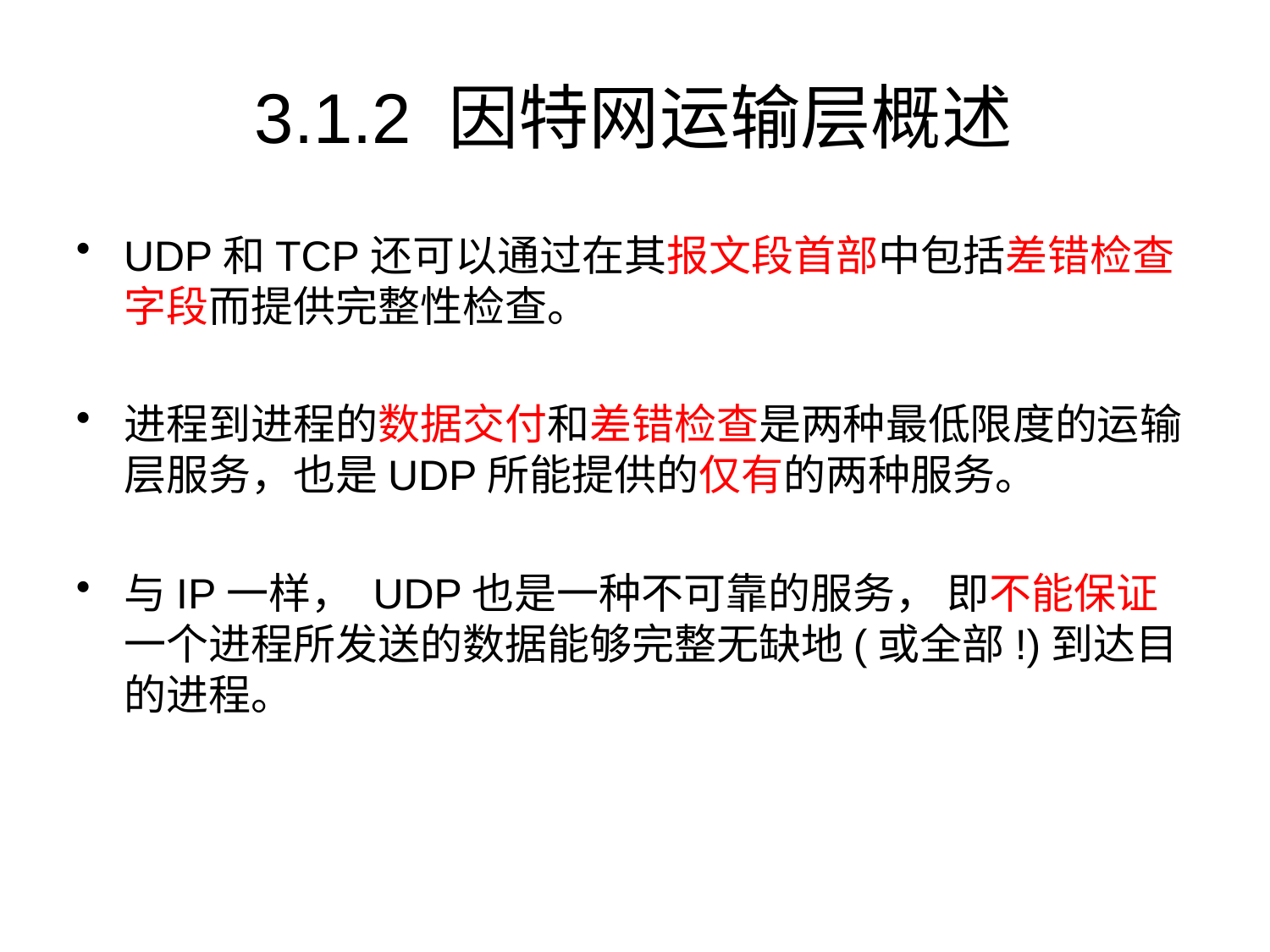

# 3.1.2 因特网运输层概述
UDP和TCP还可以通过在其报文段首部中包括差错检查字段而提供完整性检查。

进程到进程的数据交付和差错检查是两种最低限度的运输层服务，也是UDP所能提供的仅有的两种服务。

与IP一样， UDP也是一种不可靠的服务， 即不能保证一个进程所发送的数据能够完整无缺地(或全部!)到达目的进程。